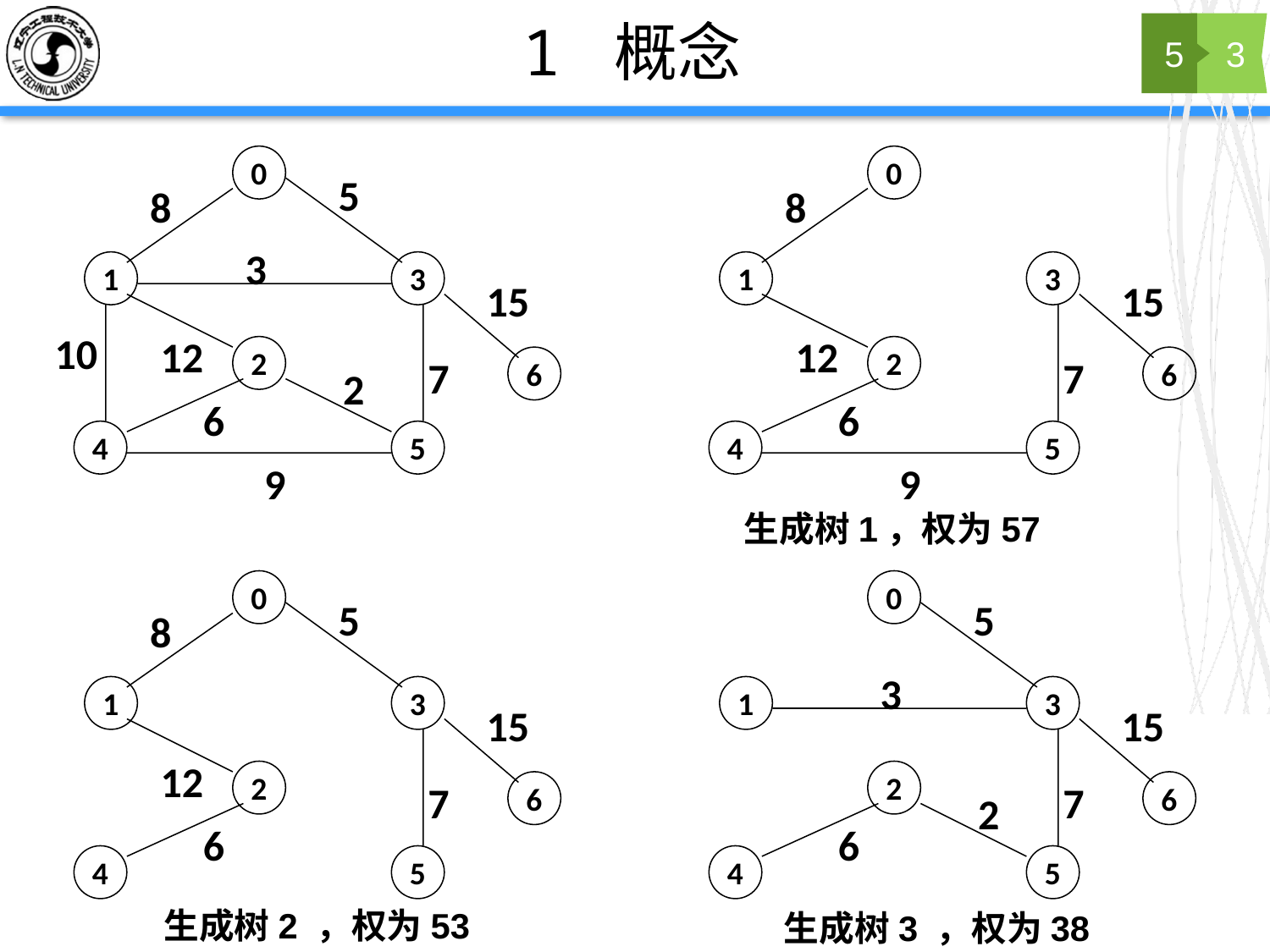

# 1 概念
5
3
0
5
8

3
1
3
15

10
12
2
7
6
2

6
4
5
9

0
8

1
3
15

12
2
7
6

6
4
5
9

生成树1，权为57
0
5
8

1
3
15

12
2
7
6

6
4
5
0
5

3
1
3
15

2
7
6
2

6
4
5
生成树2 ，权为53
生成树3 ，权为38